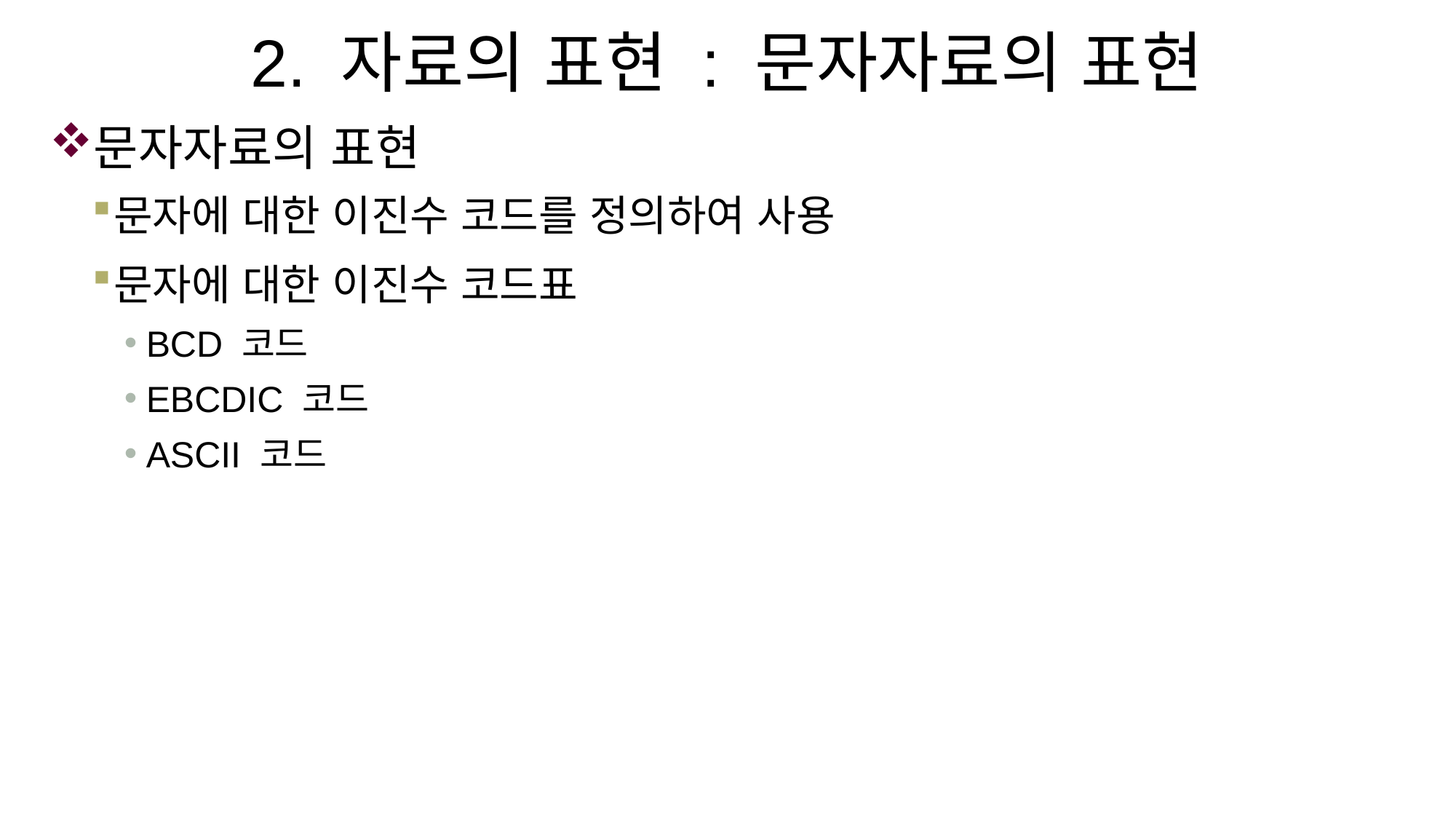

# 2. 자료의 표현 : 문자자료의 표현
문자자료의 표현
문자에 대한 이진수 코드를 정의하여 사용
문자에 대한 이진수 코드표
BCD 코드
EBCDIC 코드
ASCII 코드